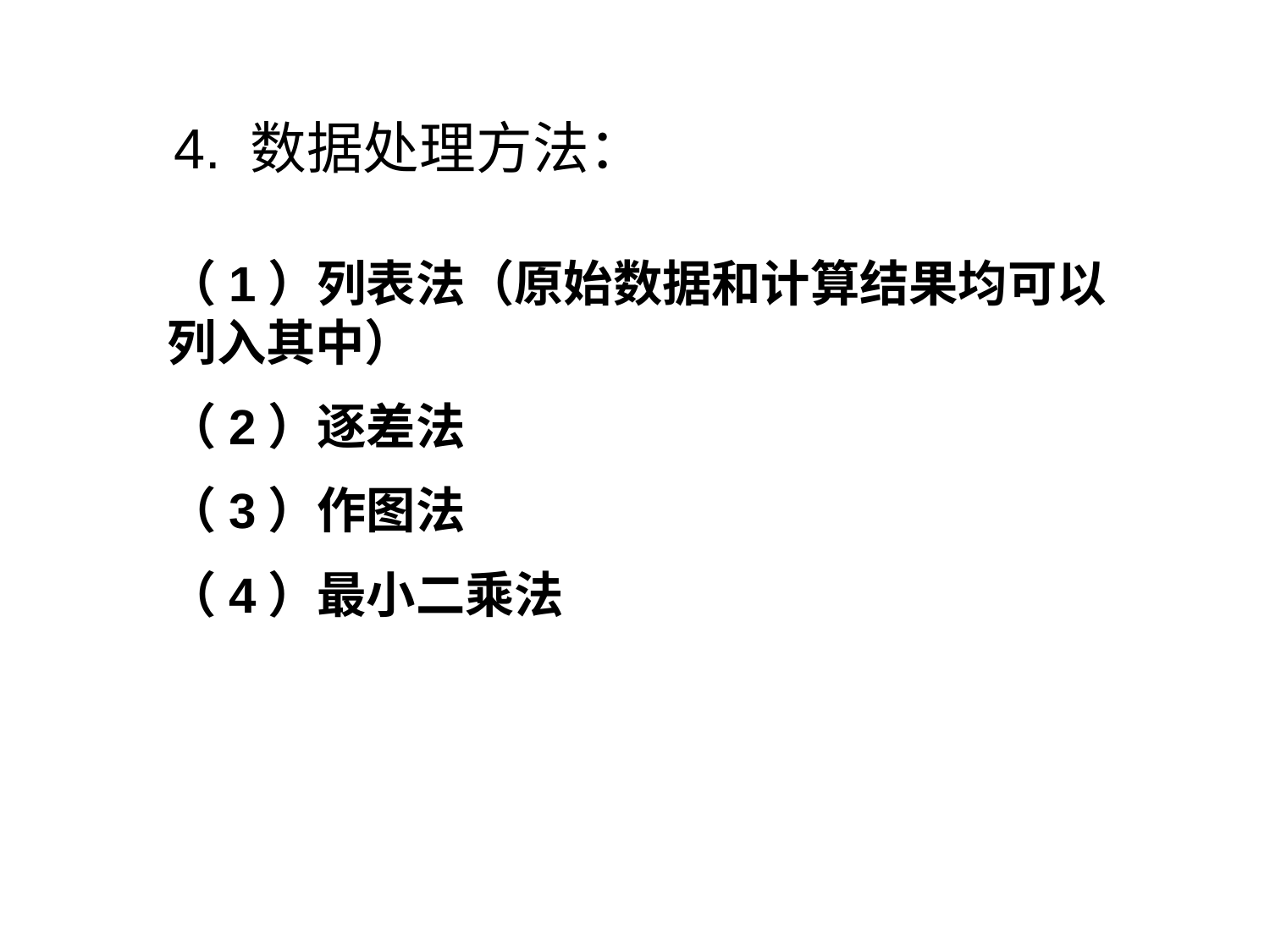

4. 数据处理方法：
（1）列表法（原始数据和计算结果均可以列入其中）
（2）逐差法
（3）作图法
（4）最小二乘法